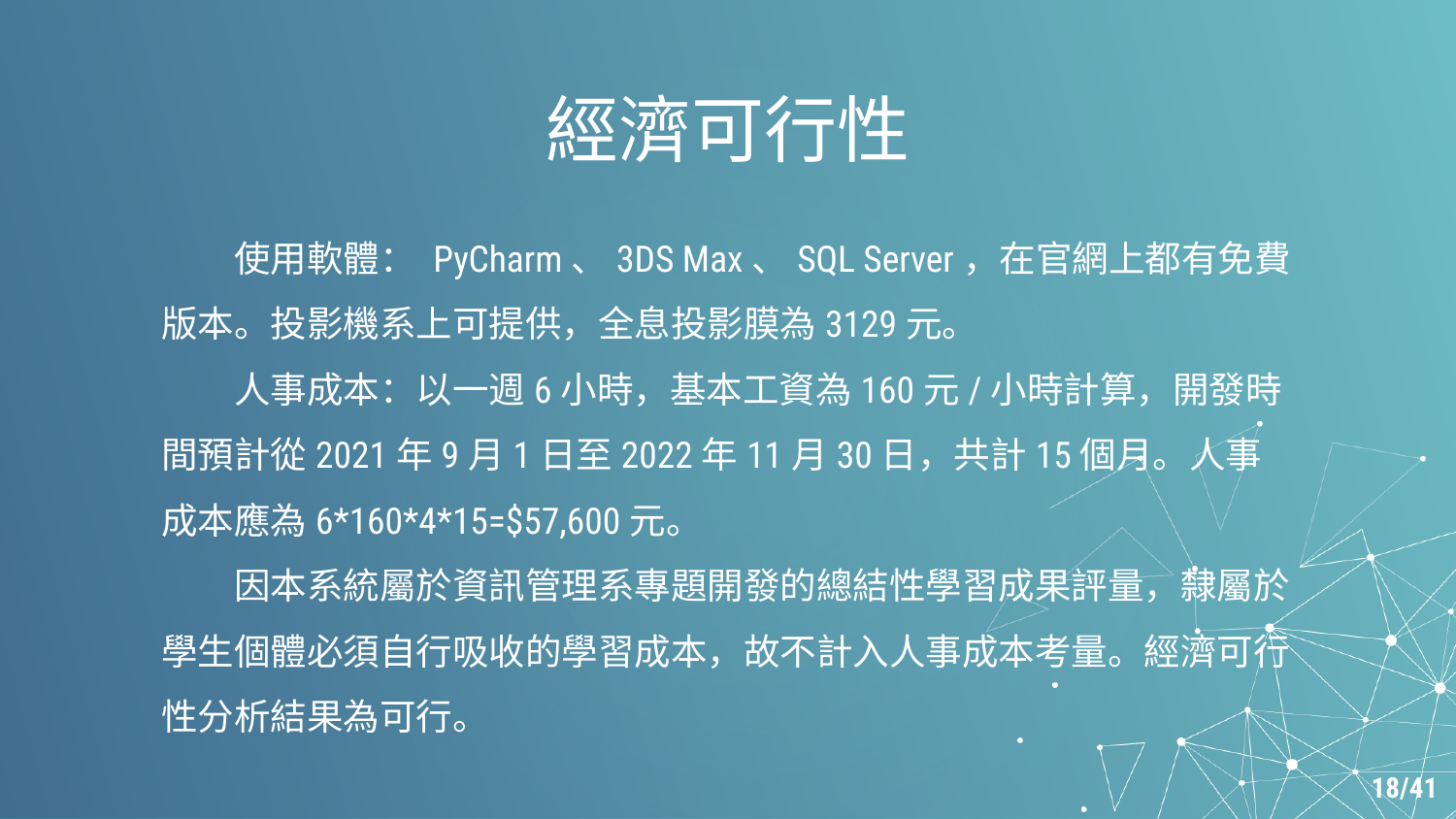

# 經濟可行性
使用軟體： PyCharm、3DS Max、SQL Server，在官網上都有免費版本。投影機系上可提供，全息投影膜為3129元。
人事成本：以一週6小時，基本工資為160元/小時計算，開發時間預計從2021年9月1日至2022年11月30日，共計15個月。人事成本應為6*160*4*15=$57,600元。
因本系統屬於資訊管理系專題開發的總結性學習成果評量，隸屬於學生個體必須自行吸收的學習成本，故不計入人事成本考量。經濟可行性分析結果為可行。
18/41